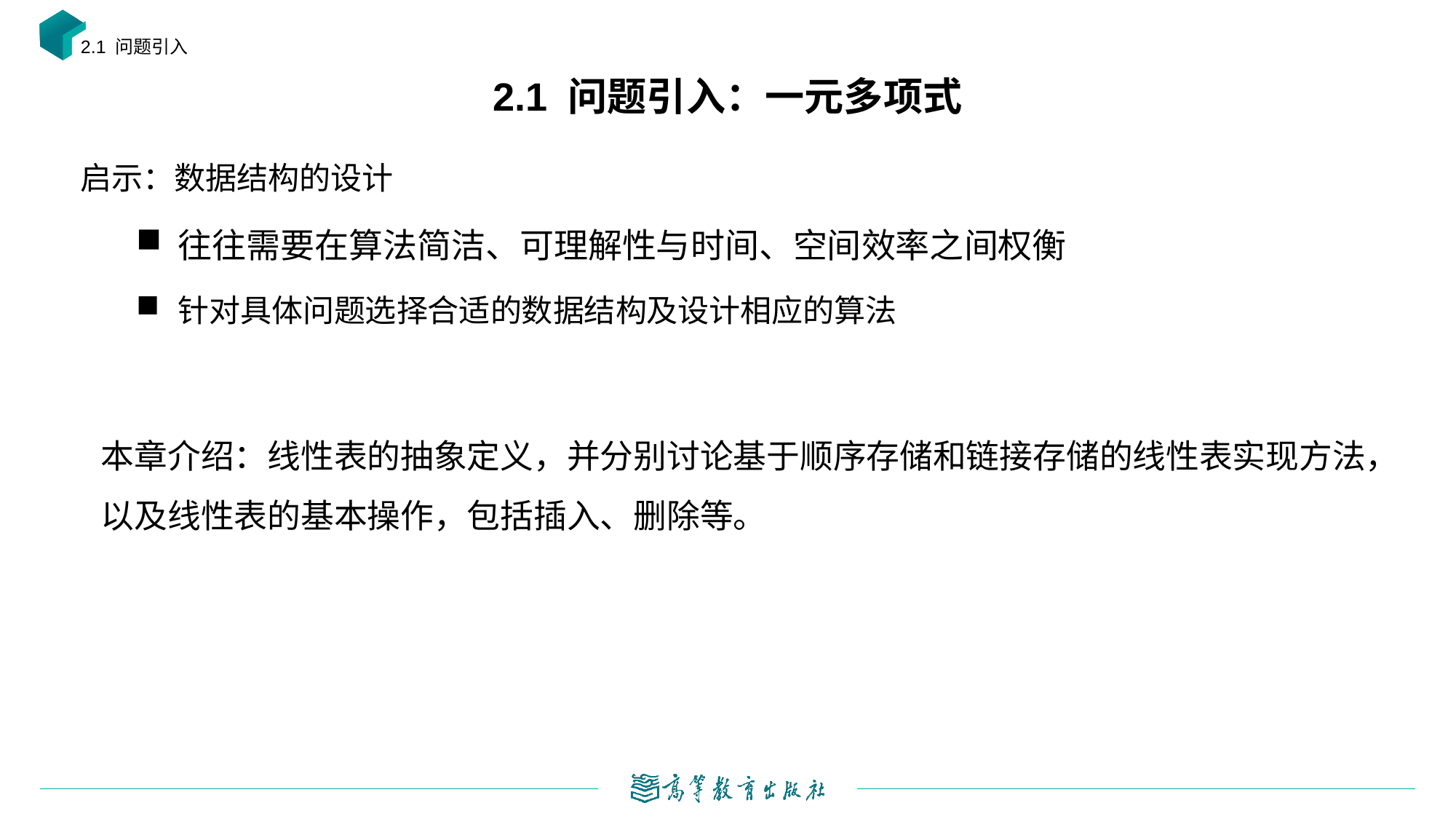

2.1 问题引入

# 2.1 问题引入：一元多项式
启示：数据结构的设计
往往需要在算法简洁、可理解性与时间、空间效率之间权衡
针对具体问题选择合适的数据结构及设计相应的算法

本章介绍：线性表的抽象定义，并分别讨论基于顺序存储和链接存储的线性表实现方法，以及线性表的基本操作，包括插入、删除等。